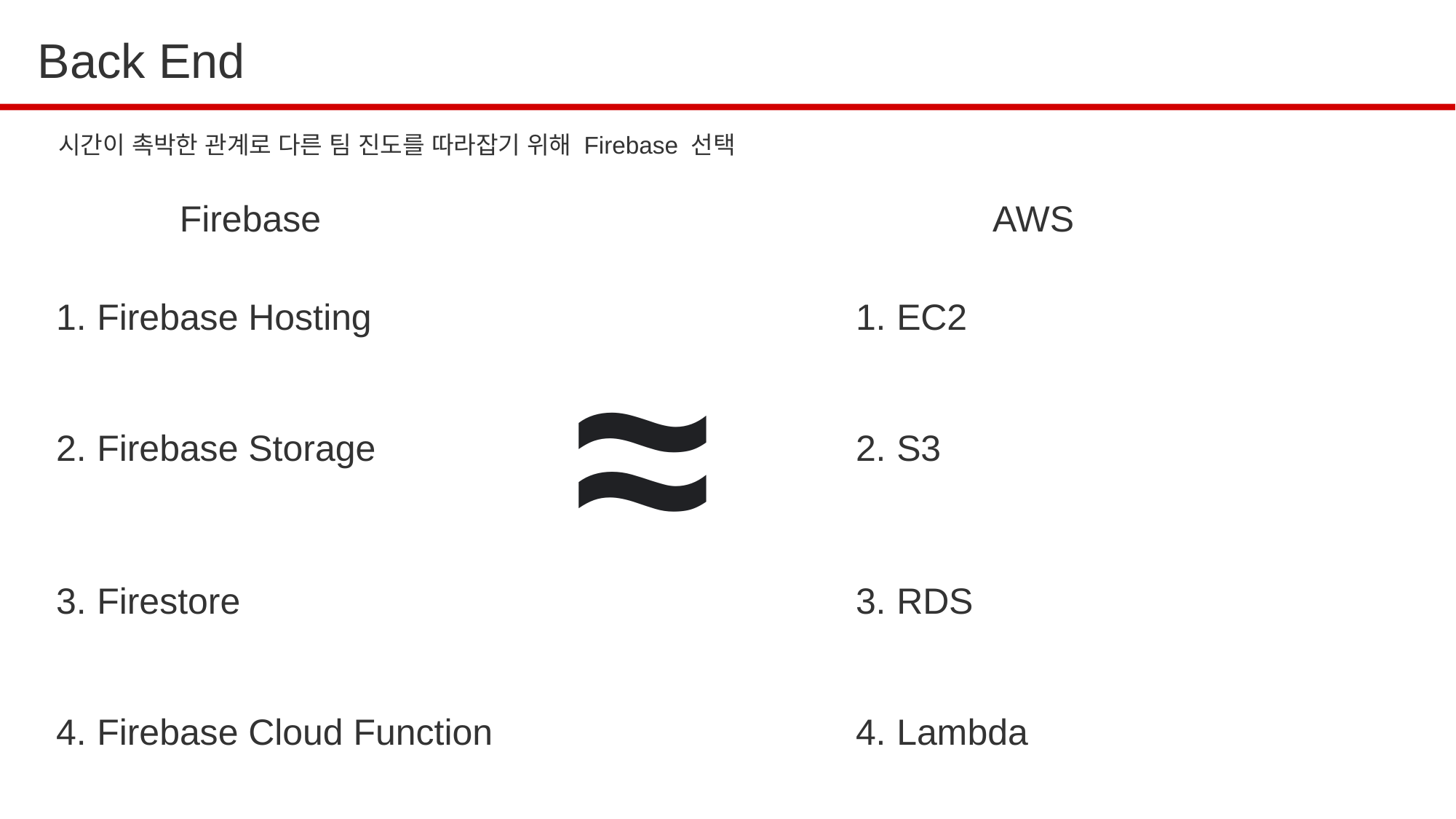

Back End

시간이 촉박한 관계로 다른 팀 진도를 따라잡기 위해 Firebase 선택
Firebase
AWS
Firebase Hosting
Firebase Storage
Firestore
Firebase Cloud Function
≈
EC2
S3
RDS
Lambda